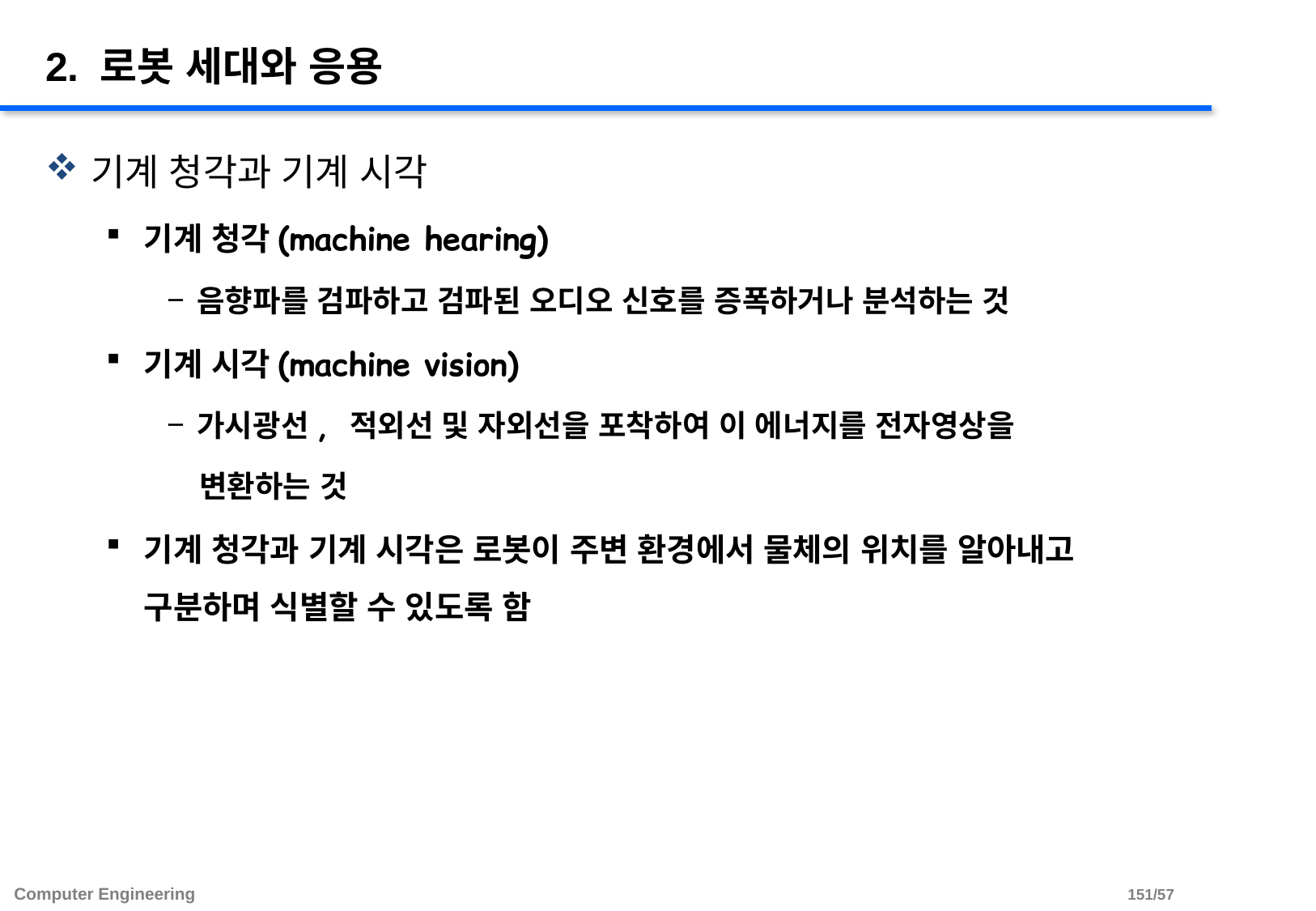

# 2. 로봇 세대와 응용
기계 청각과 기계 시각
기계 청각(machine hearing)
음향파를 검파하고 검파된 오디오 신호를 증폭하거나 분석하는 것
기계 시각(machine vision)
가시광선, 적외선 및 자외선을 포착하여 이 에너지를 전자영상을
   변환하는 것
기계 청각과 기계 시각은 로봇이 주변 환경에서 물체의 위치를 알아내고 구분하며 식별할 수 있도록 함